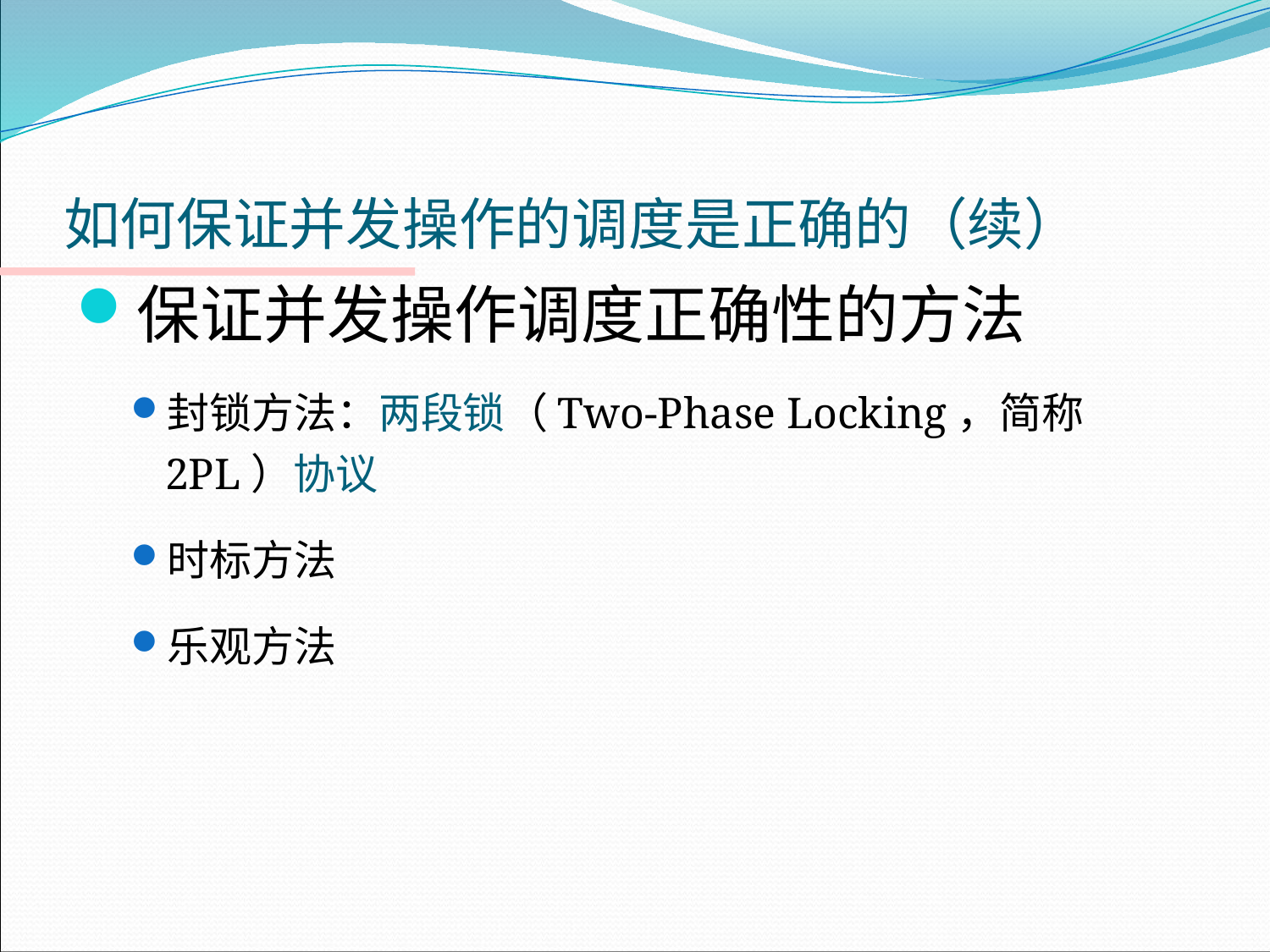

# 如何保证并发操作的调度是正确的（续）
保证并发操作调度正确性的方法
封锁方法：两段锁（Two-Phase Locking，简称2PL）协议
时标方法
乐观方法
1034